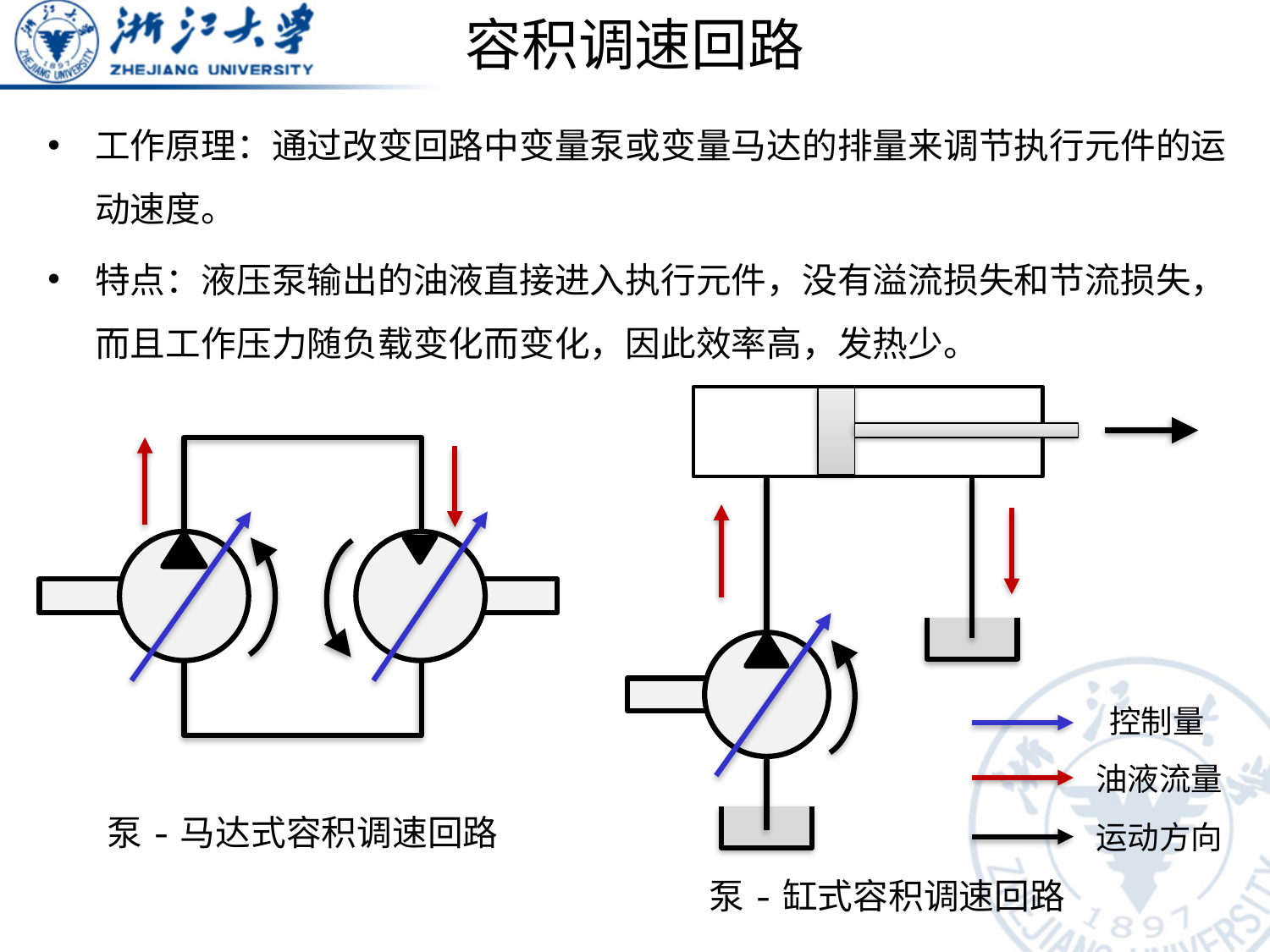

# 容积调速回路
工作原理：通过改变回路中变量泵或变量马达的排量来调节执行元件的运动速度。
特点：液压泵输出的油液直接进入执行元件，没有溢流损失和节流损失，而且工作压力随负载变化而变化，因此效率高，发热少。

泵-缸式容积调速回路

泵-马达式容积调速回路
控制量
油液流量
运动方向